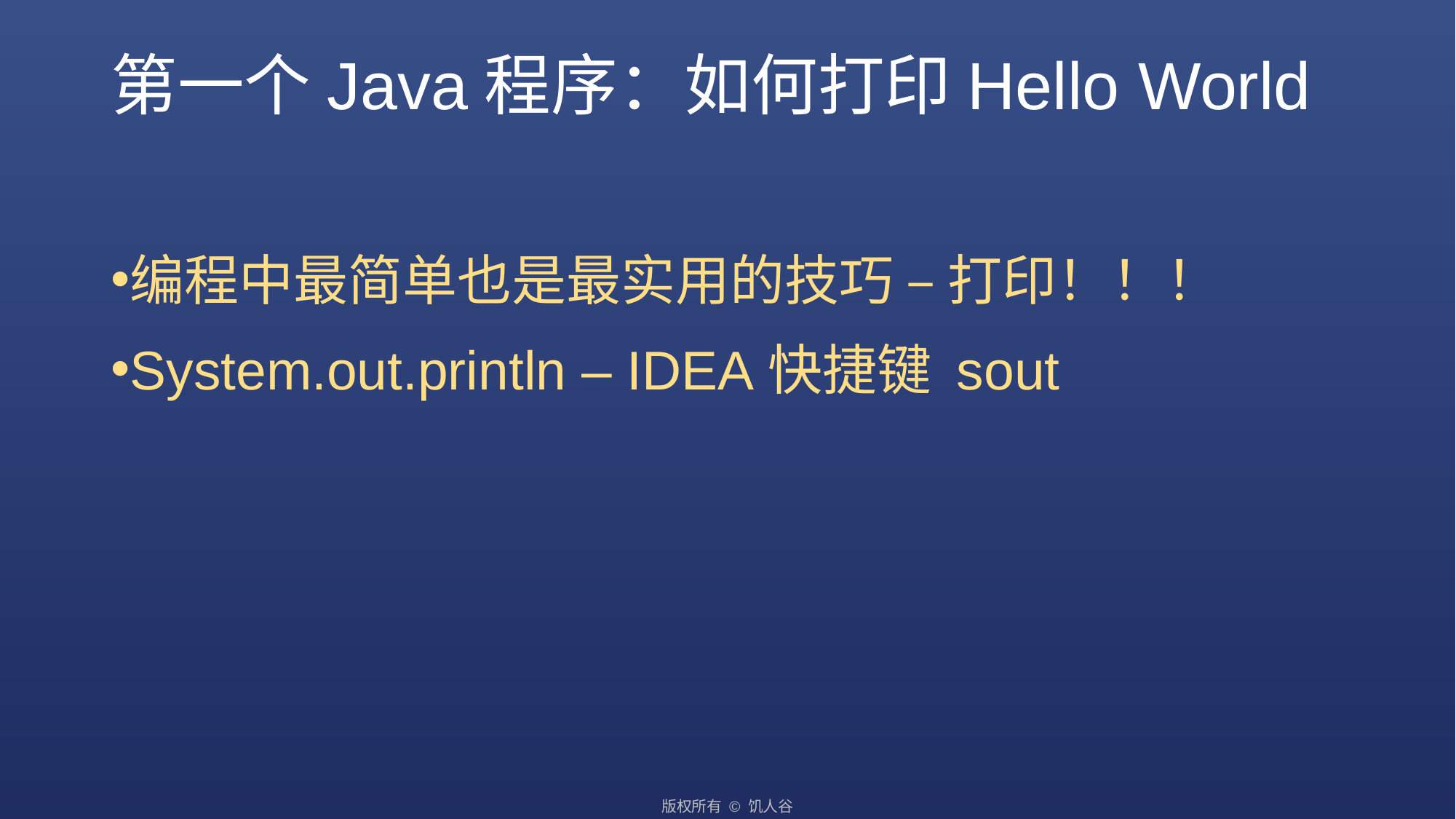

# 第一个Java程序：如何打印Hello World

编程中最简单也是最实用的技巧 – 打印！！！
System.out.println – IDEA快捷键 sout